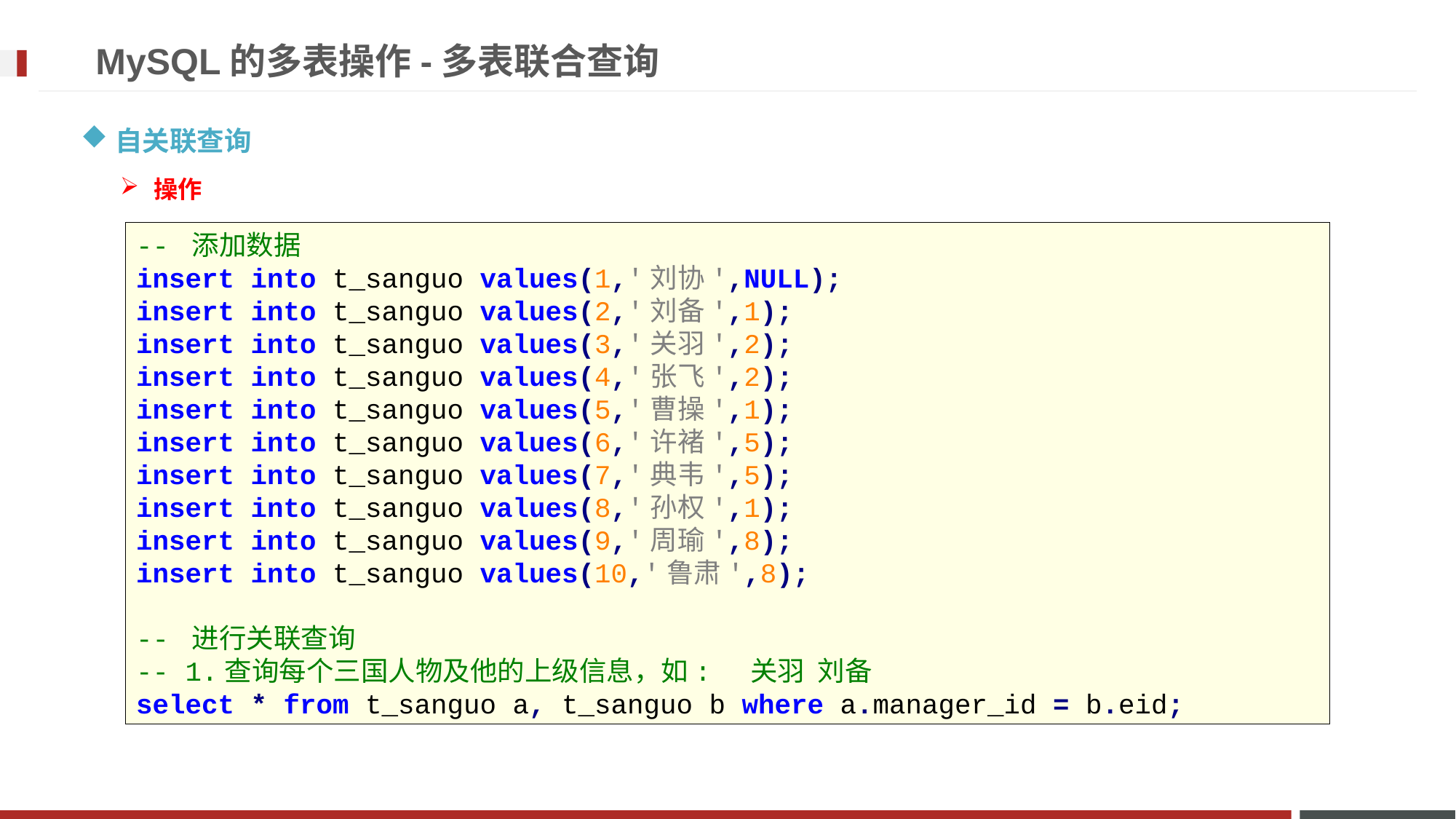

# MySQL的多表操作-多表联合查询
自关联查询

操作
-- 添加数据
insert into t_sanguo values(1,'刘协',NULL);
insert into t_sanguo values(2,'刘备',1);
insert into t_sanguo values(3,'关羽',2);
insert into t_sanguo values(4,'张飞',2);
insert into t_sanguo values(5,'曹操',1);
insert into t_sanguo values(6,'许褚',5);
insert into t_sanguo values(7,'典韦',5);
insert into t_sanguo values(8,'孙权',1);
insert into t_sanguo values(9,'周瑜',8);
insert into t_sanguo values(10,'鲁肃',8);

-- 进行关联查询
-- 1.查询每个三国人物及他的上级信息，如:  关羽  刘备
select * from t_sanguo a, t_sanguo b where a.manager_id = b.eid;